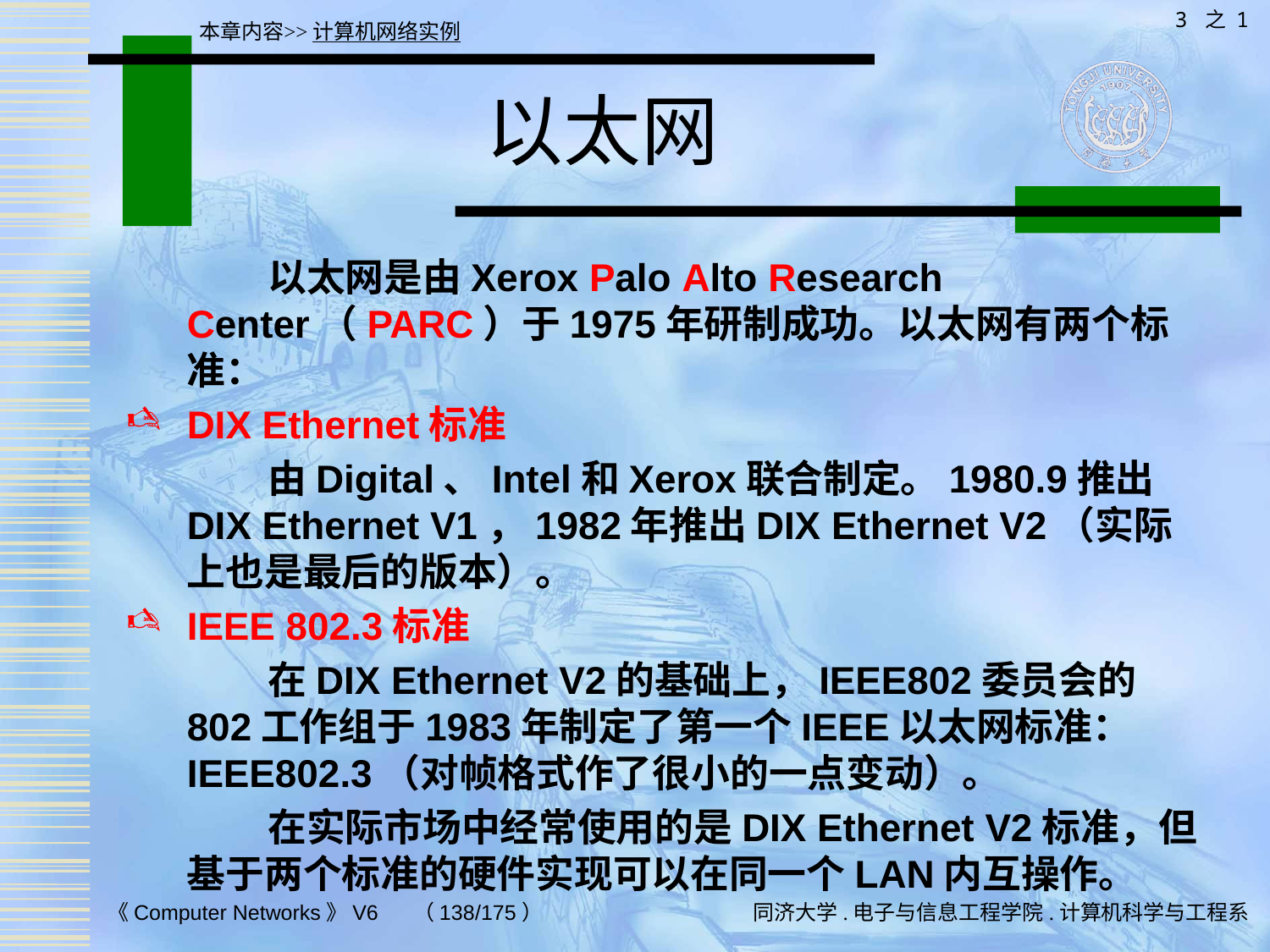

3 之 1
本章内容>>计算机网络实例
# 以太网
               以太网是由Xerox Palo Alto Research Center（PARC）于1975年研制成功。以太网有两个标准：
DIX Ethernet标准
               由Digital、Intel和Xerox联合制定。1980.9推出DIX Ethernet V1，1982年推出DIX Ethernet V2（实际上也是最后的版本）。
IEEE 802.3标准
               在DIX Ethernet V2的基础上，IEEE802委员会的802工作组于1983年制定了第一个IEEE以太网标准：IEEE802.3（对帧格式作了很小的一点变动）。
               在实际市场中经常使用的是DIX Ethernet V2标准，但基于两个标准的硬件实现可以在同一个LAN内互操作。